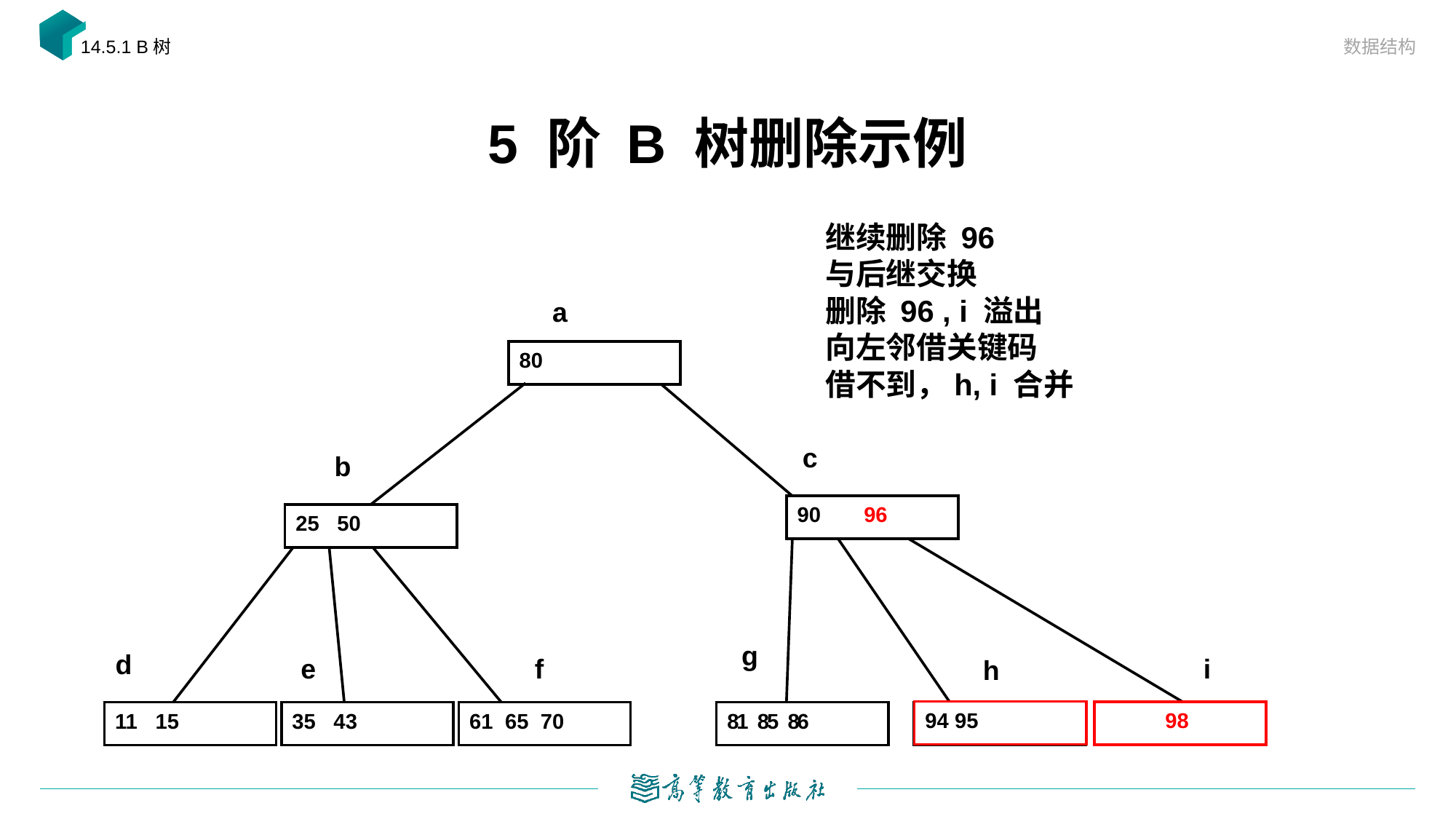

数据结构
14.5.1 B树
#
5 阶 B 树删除示例
继续删除 96
与后继交换
删除 96 , i 溢出
a
向左邻借关键码
80
借不到，h, i 合并

c
b
96
90
25   50

g
d
e
f
i
 h
94 95
98
11   15
35   43
61  65  70
81   85   86
94 95
98
97